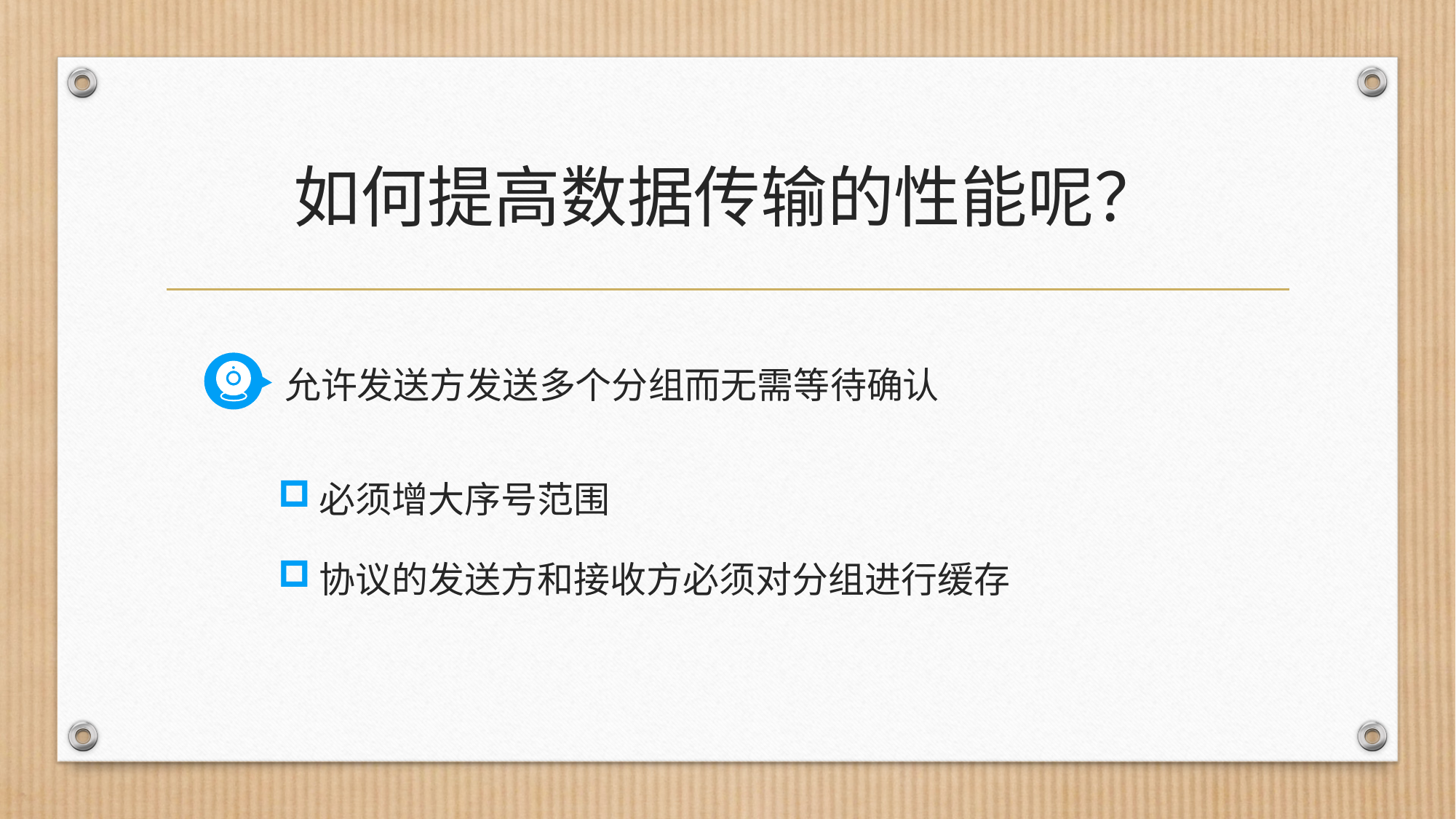

# 如何提高数据传输的性能呢？

允许发送方发送多个分组而无需等待确认
必须增大序号范围
协议的发送方和接收方必须对分组进行缓存